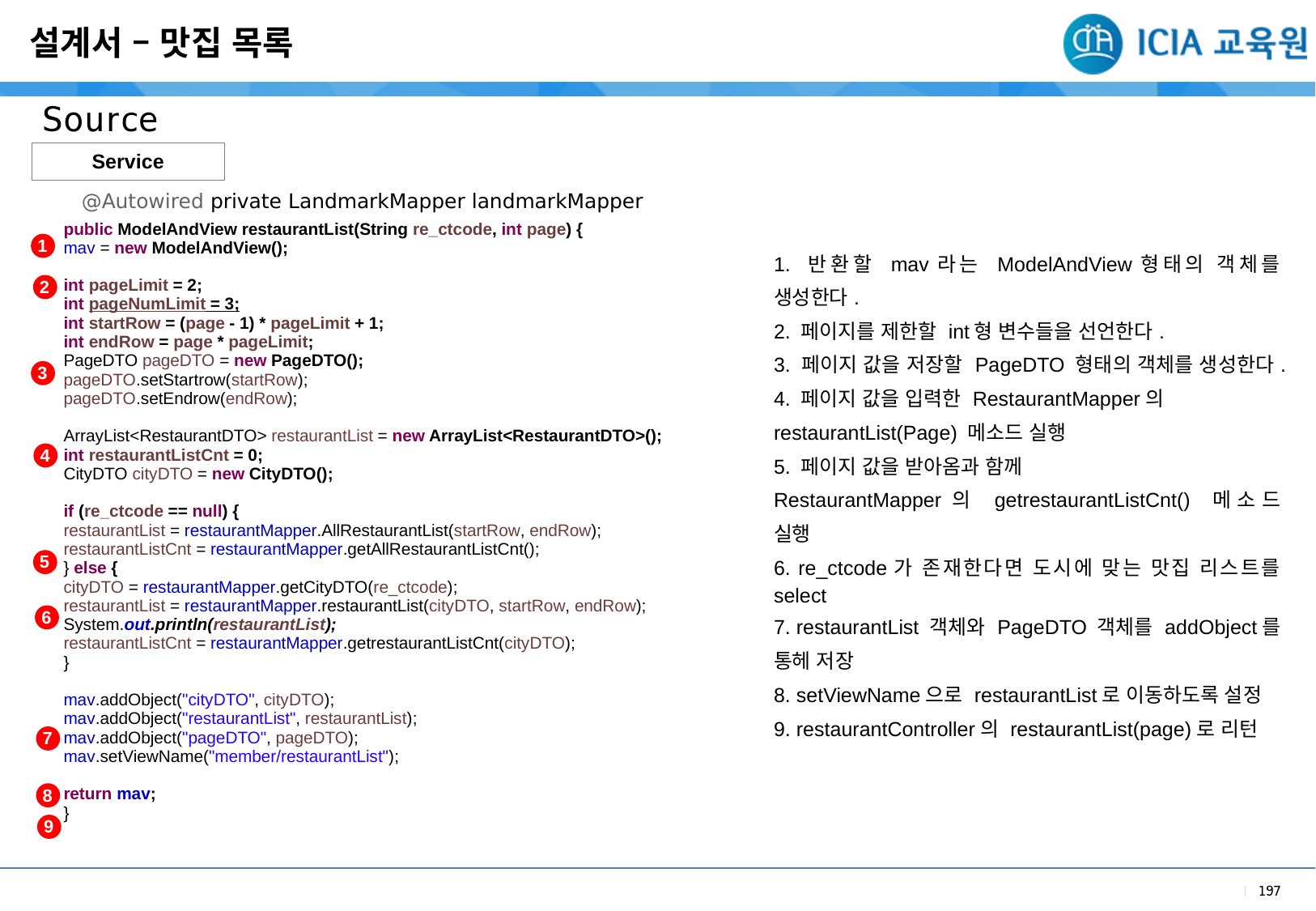

설계서 – 맛집 목록
Source
Service
@Autowired private LandmarkMapper landmarkMapper
|  |
| --- |
| 1. 반환할 mav라는 ModelAndView형태의 객체를 생성한다. 2. 페이지를 제한할 int형 변수들을 선언한다. 3. 페이지 값을 저장할 PageDTO 형태의 객체를 생성한다. 4. 페이지 값을 입력한 RestaurantMapper의 restaurantList(Page) 메소드 실행 5. 페이지 값을 받아옴과 함께 RestaurantMapper의 getrestaurantListCnt() 메소드 실행 6. re\_ctcode가 존재한다면 도시에 맞는 맛집 리스트를 select 7. restaurantList 객체와 PageDTO 객체를 addObject를 통헤 저장 8. setViewName으로 restaurantList로 이동하도록 설정 9. restaurantController의 restaurantList(page)로 리턴 |
| public ModelAndView restaurantList(String re\_ctcode, int page) { mav = new ModelAndView(); int pageLimit = 2; int pageNumLimit = 3; int startRow = (page - 1) \* pageLimit + 1; int endRow = page \* pageLimit; PageDTO pageDTO = new PageDTO(); pageDTO.setStartrow(startRow); pageDTO.setEndrow(endRow); ArrayList<RestaurantDTO> restaurantList = new ArrayList<RestaurantDTO>(); int restaurantListCnt = 0; CityDTO cityDTO = new CityDTO(); if (re\_ctcode == null) { restaurantList = restaurantMapper.AllRestaurantList(startRow, endRow); restaurantListCnt = restaurantMapper.getAllRestaurantListCnt(); } else { cityDTO = restaurantMapper.getCityDTO(re\_ctcode); restaurantList = restaurantMapper.restaurantList(cityDTO, startRow, endRow); System.out.println(restaurantList); restaurantListCnt = restaurantMapper.getrestaurantListCnt(cityDTO); } mav.addObject("cityDTO", cityDTO); mav.addObject("restaurantList", restaurantList); mav.addObject("pageDTO", pageDTO); mav.setViewName("member/restaurantList"); return mav; } |
| --- |
1

2

3

4

5

6

7

8

9